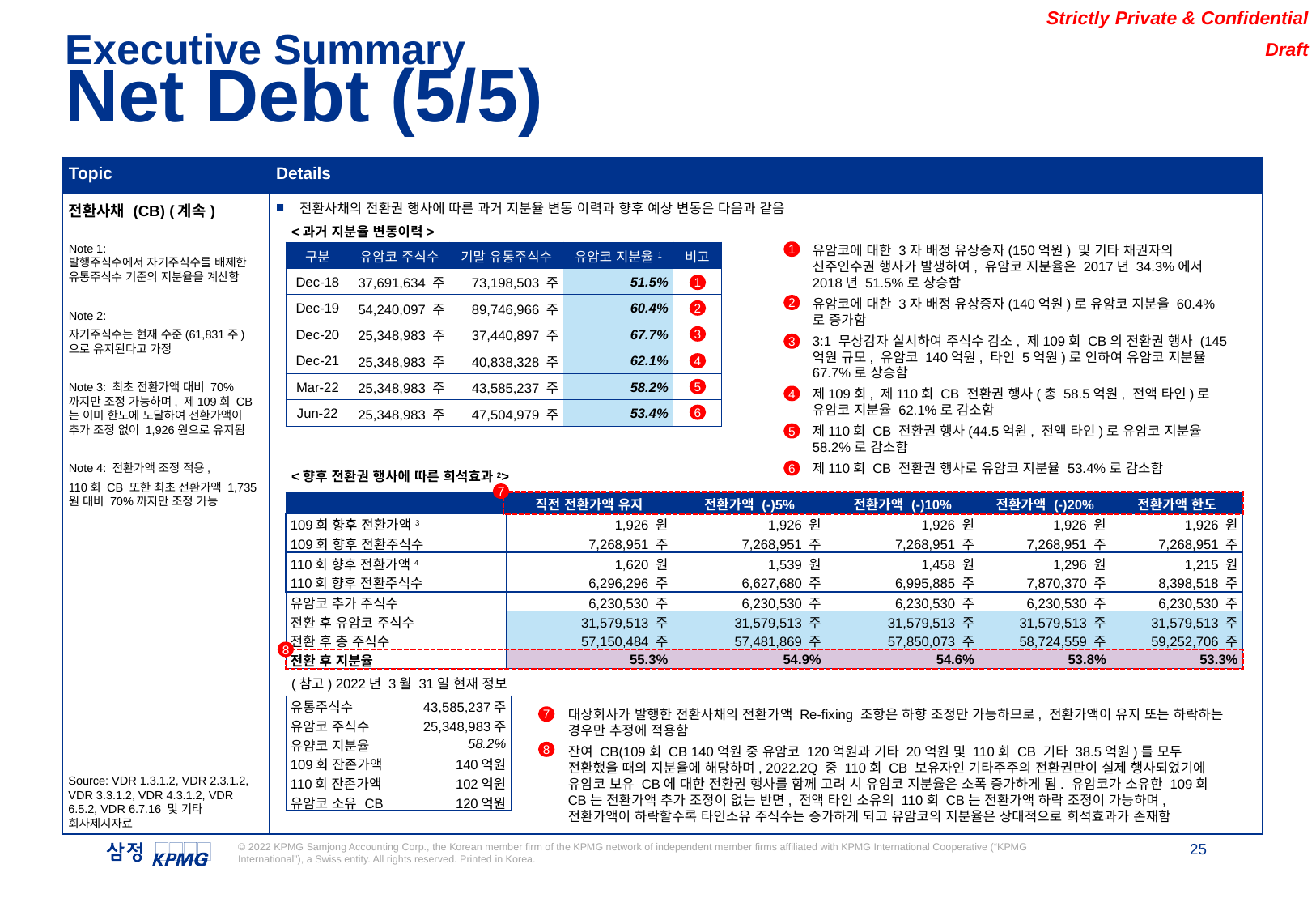

Executive Summary
Net Debt (5/5)
| Topic | Details |
| --- | --- |
| 전환사채 (CB) (계속) | 전환사채의 전환권 행사에 따른 과거 지분율 변동 이력과 향후 예상 변동은 다음과 같음 |
<과거 지분율 변동이력>
Note 1:
발행주식수에서 자기주식수를 배제한 유통주식수 기준의 지분율을 계산함

Note 2:
자기주식수는 현재 수준(61,831주) 으로 유지된다고 가정

Note 3: 최초 전환가액 대비 70% 까지만 조정 가능하며, 제109회 CB는 이미 한도에 도달하여 전환가액이 추가 조정 없이 1,926원으로 유지됨

Note 4: 전환가액 조정 적용,
110회 CB 또한 최초 전환가액 1,735원 대비 70%까지만 조정 가능

1
| 구분 | 유암코 주식수 | 기말 유통주식수 | 유암코 지분율1 | 비고 |
| --- | --- | --- | --- | --- |
| Dec-18 | 37,691,634 주 | 73,198,503 주 | 51.5% |  |
| Dec-19 | 54,240,097 주 | 89,746,966 주 | 60.4% |  |
| Dec-20 | 25,348,983 주 | 37,440,897 주 | 67.7% |  |
| Dec-21 | 25,348,983 주 | 40,838,328 주 | 62.1% |  |
| Mar-22 | 25,348,983 주 | 43,585,237 주 | 58.2% |  |
| Jun-22 | 25,348,983 주 | 47,504,979 주 | 53.4% |  |
유암코에 대한 3자 배정 유상증자(150억원) 및 기타 채권자의 신주인수권 행사가 발생하여, 유암코 지분율은 2017년 34.3%에서 2018년 51.5%로 상승함
유암코에 대한 3자 배정 유상증자(140억원)로 유암코 지분율 60.4%로 증가함
3:1 무상감자 실시하여 주식수 감소, 제109회 CB의 전환권 행사 (145억원 규모, 유암코 140억원, 타인 5억원)로 인하여 유암코 지분율 67.7%로 상승함
제109회, 제110회 CB 전환권 행사(총 58.5억원, 전액 타인)로 유암코 지분율 62.1%로 감소함
제110회 CB 전환권 행사(44.5억원, 전액 타인)로 유암코 지분율 58.2%로 감소함
제110회 CB 전환권 행사로 유암코 지분율 53.4%로 감소함

1
2
2
3
3
4
5
4
6
5
6
<향후 전환권 행사에 따른 희석효과2>
7

|  | 직전 전환가액 유지 | 전환가액 (-)5% | 전환가액 (-)10% | 전환가액 (-)20% | 전환가액 한도 |
| --- | --- | --- | --- | --- | --- |
| 109회 향후 전환가액3 | 1,926 원 | 1,926 원 | 1,926 원 | 1,926 원 | 1,926 원 |
| 109회 향후 전환주식수 | 7,268,951 주 | 7,268,951 주 | 7,268,951 주 | 7,268,951 주 | 7,268,951 주 |
| 110회 향후 전환가액4 | 1,620 원 | 1,539 원 | 1,458 원 | 1,296 원 | 1,215 원 |
| 110회 향후 전환주식수 | 6,296,296 주 | 6,627,680 주 | 6,995,885 주 | 7,870,370 주 | 8,398,518 주 |
| 유암코 추가 주식수 | 6,230,530 주 | 6,230,530 주 | 6,230,530 주 | 6,230,530 주 | 6,230,530 주 |
| 전환 후 유암코 주식수 | 31,579,513 주 | 31,579,513 주 | 31,579,513 주 | 31,579,513 주 | 31,579,513 주 |
| 전환 후 총 주식수 | 57,150,484 주 | 57,481,869 주 | 57,850,073 주 | 58,724,559 주 | 59,252,706 주 |
| 전환 후 지분율 | 55.3% | 54.9% | 54.6% | 53.8% | 53.3% |
8

(참고) 2022년 3월 31일 현재 정보
| 유통주식수 | 43,585,237주 |
| --- | --- |
| 유암코 주식수 | 25,348,983주 |
| 유얌코 지분율 | 58.2% |
| 109회 잔존가액 | 140억원 |
| 110회 잔존가액 | 102억원 |
| 유암코 소유 CB | 120억원 |
대상회사가 발행한 전환사채의 전환가액 Re-fixing 조항은 하향 조정만 가능하므로, 전환가액이 유지 또는 하락하는 경우만 추정에 적용함
잔여 CB(109회 CB 140억원 중 유암코 120억원과 기타 20억원 및 110회 CB 기타 38.5억원)를 모두 전환했을 때의 지분율에 해당하며, 2022.2Q 중 110회 CB 보유자인 기타주주의 전환권만이 실제 행사되었기에 유암코 보유 CB에 대한 전환권 행사를 함께 고려 시 유암코 지분율은 소폭 증가하게 됨. 유암코가 소유한 109회 CB는 전환가액 추가 조정이 없는 반면, 전액 타인 소유의 110회 CB는 전환가액 하락 조정이 가능하며, 전환가액이 하락할수록 타인소유 주식수는 증가하게 되고 유암코의 지분율은 상대적으로 희석효과가 존재함
7
8
Source: VDR 1.3.1.2, VDR 2.3.1.2, VDR 3.3.1.2, VDR 4.3.1.2, VDR 6.5.2, VDR 6.7.16 및 기타 회사제시자료